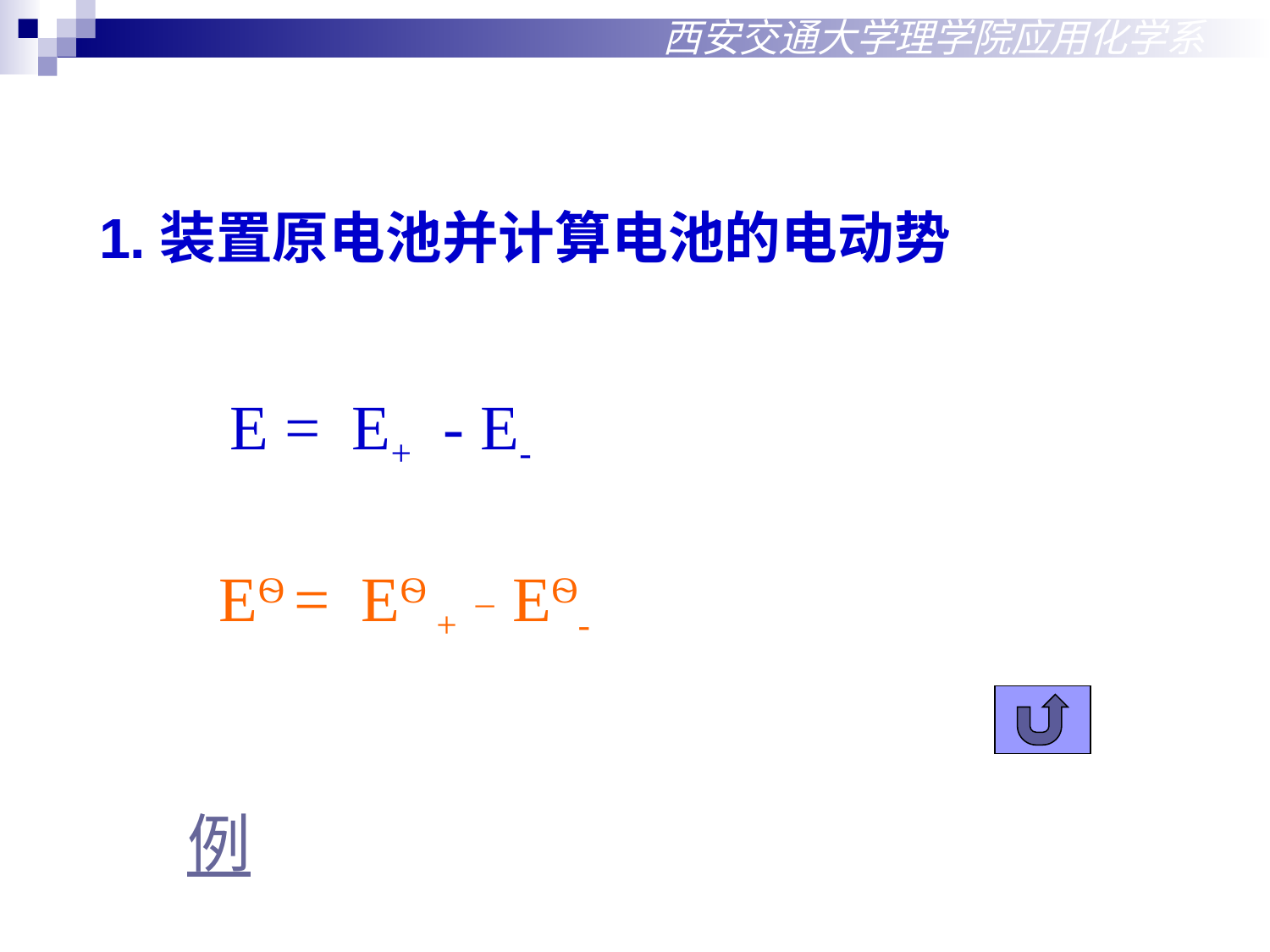

西安交通大学理学院应用化学系
1.装置原电池并计算电池的电动势
   E =  E+  - E-

  EѲ =  EѲ +  _  EѲ-

例